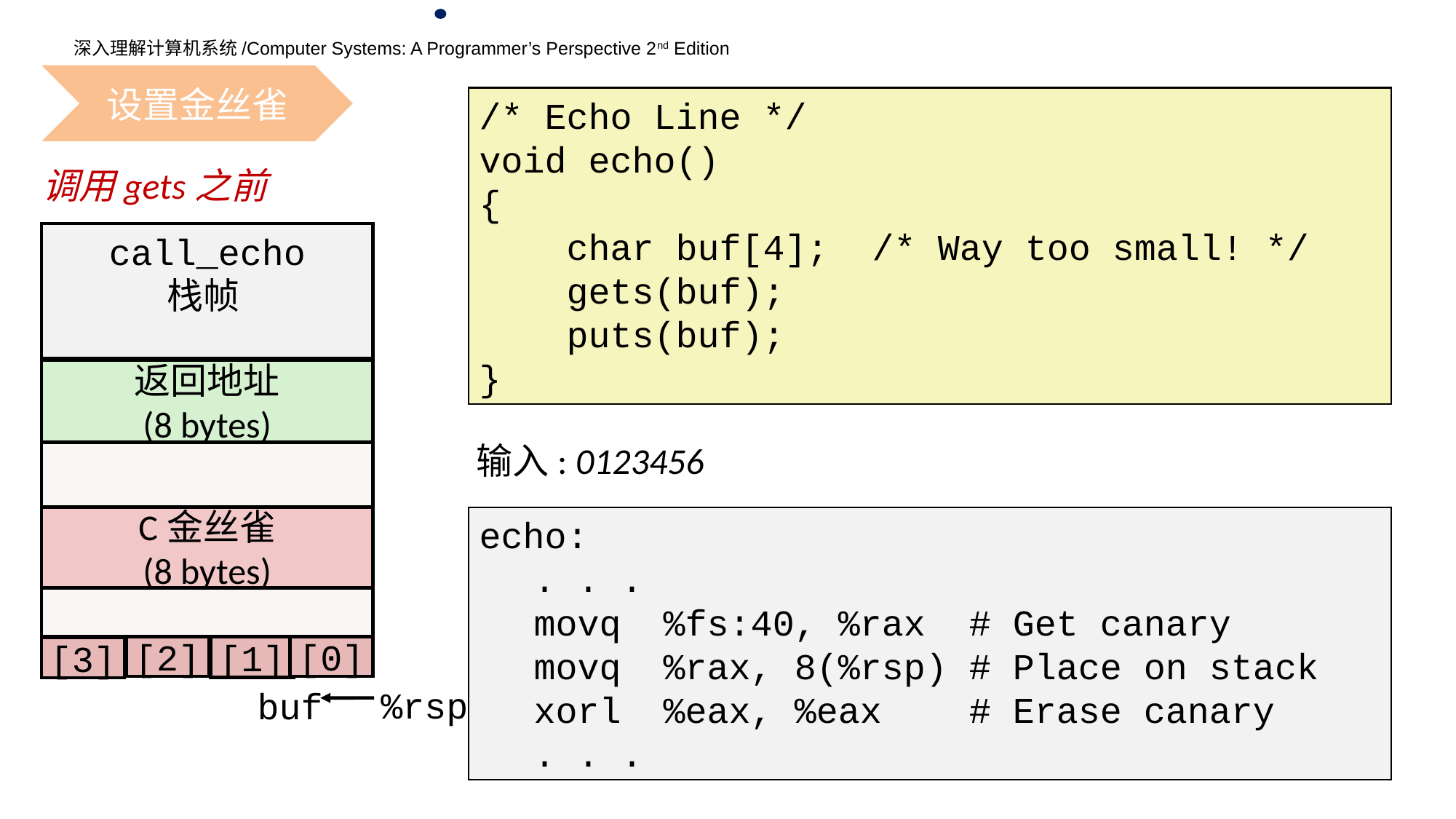

设置金丝雀
/* Echo Line */
void echo()
{
    char buf[4];  /* Way too small! */
    gets(buf);
    puts(buf);
}
调用gets之前
call_echo
栈帧
返回地址
(8 bytes)
输入: 0123456
20 bytes unused
C金丝雀
(8 bytes)
echo:
	. . .
	movq	%fs:40, %rax  # Get canary
	movq	%rax, 8(%rsp) # Place on stack
	xorl	%eax, %eax    # Erase canary
	. . .
[2]
[0]
[1]
[3]
%rsp
buf